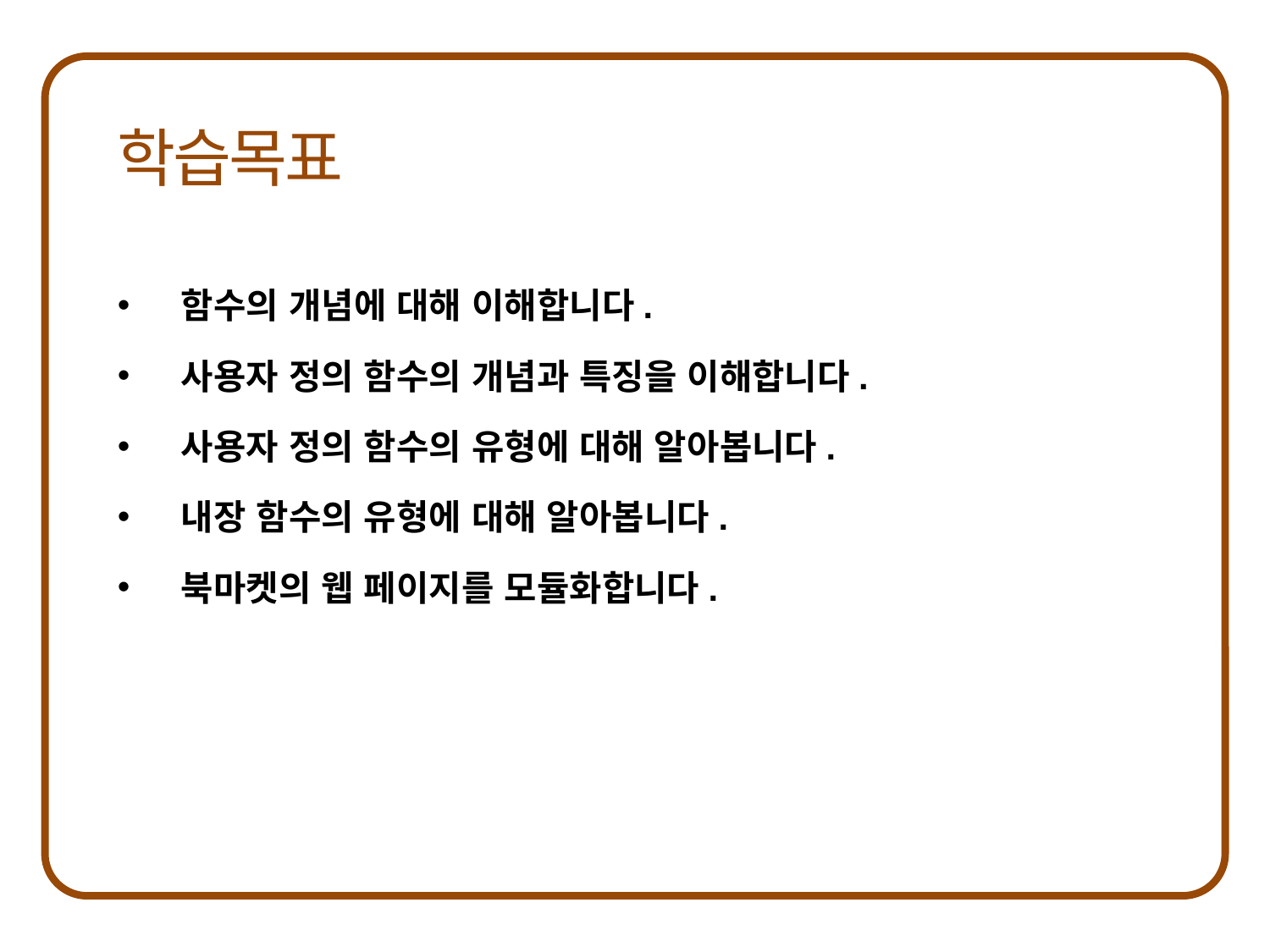

함수의 개념에 대해 이해합니다.
사용자 정의 함수의 개념과 특징을 이해합니다.
사용자 정의 함수의 유형에 대해 알아봅니다.
내장 함수의 유형에 대해 알아봅니다.
북마켓의 웹 페이지를 모듈화합니다.